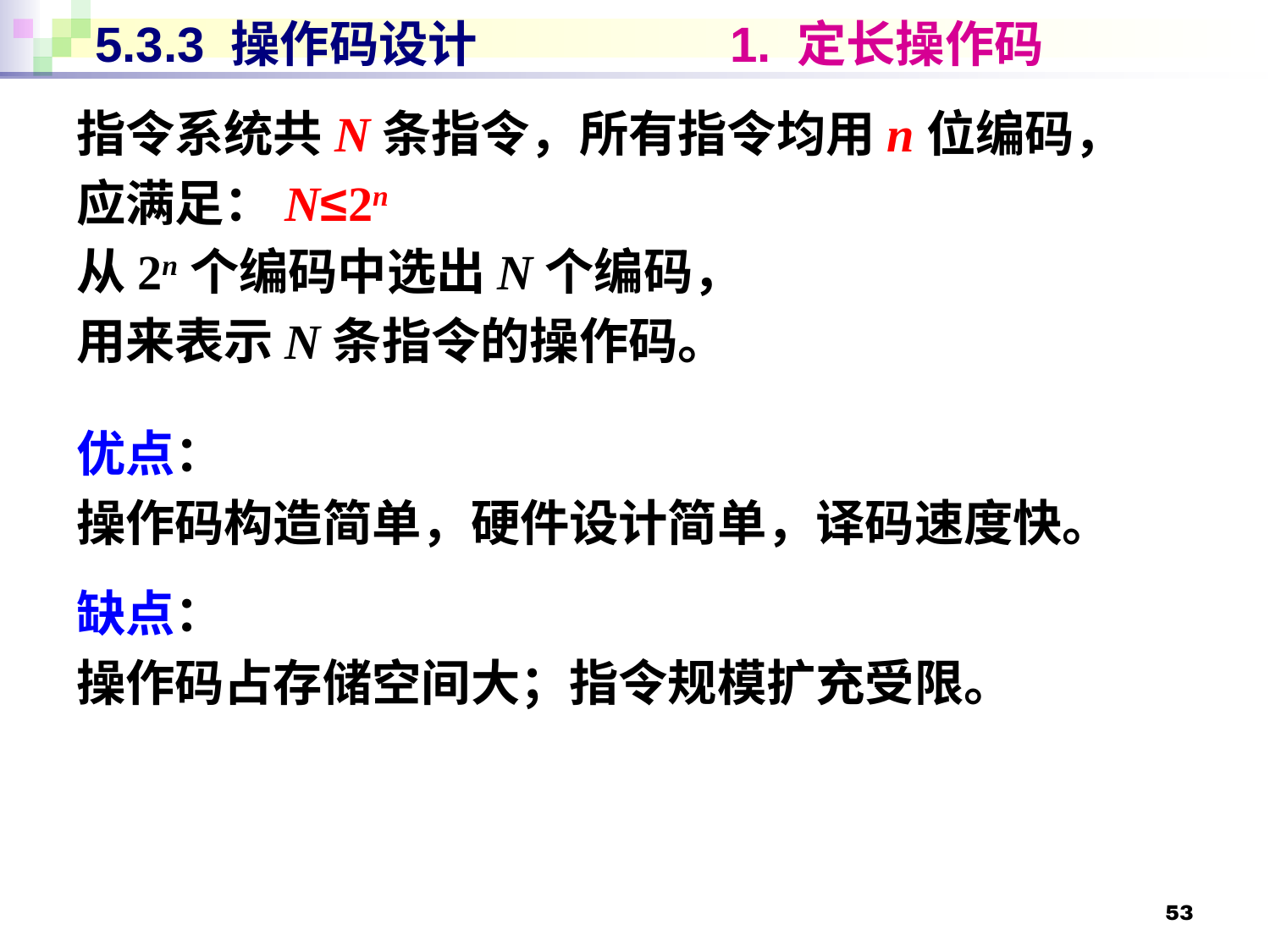

# 5.3.3 操作码设计		1. 定长操作码
指令系统共N条指令，所有指令均用n位编码，
应满足：N≤2n
从2n个编码中选出N个编码，
用来表示N条指令的操作码。
优点：
操作码构造简单，硬件设计简单，译码速度快。
缺点：
操作码占存储空间大；指令规模扩充受限。
53